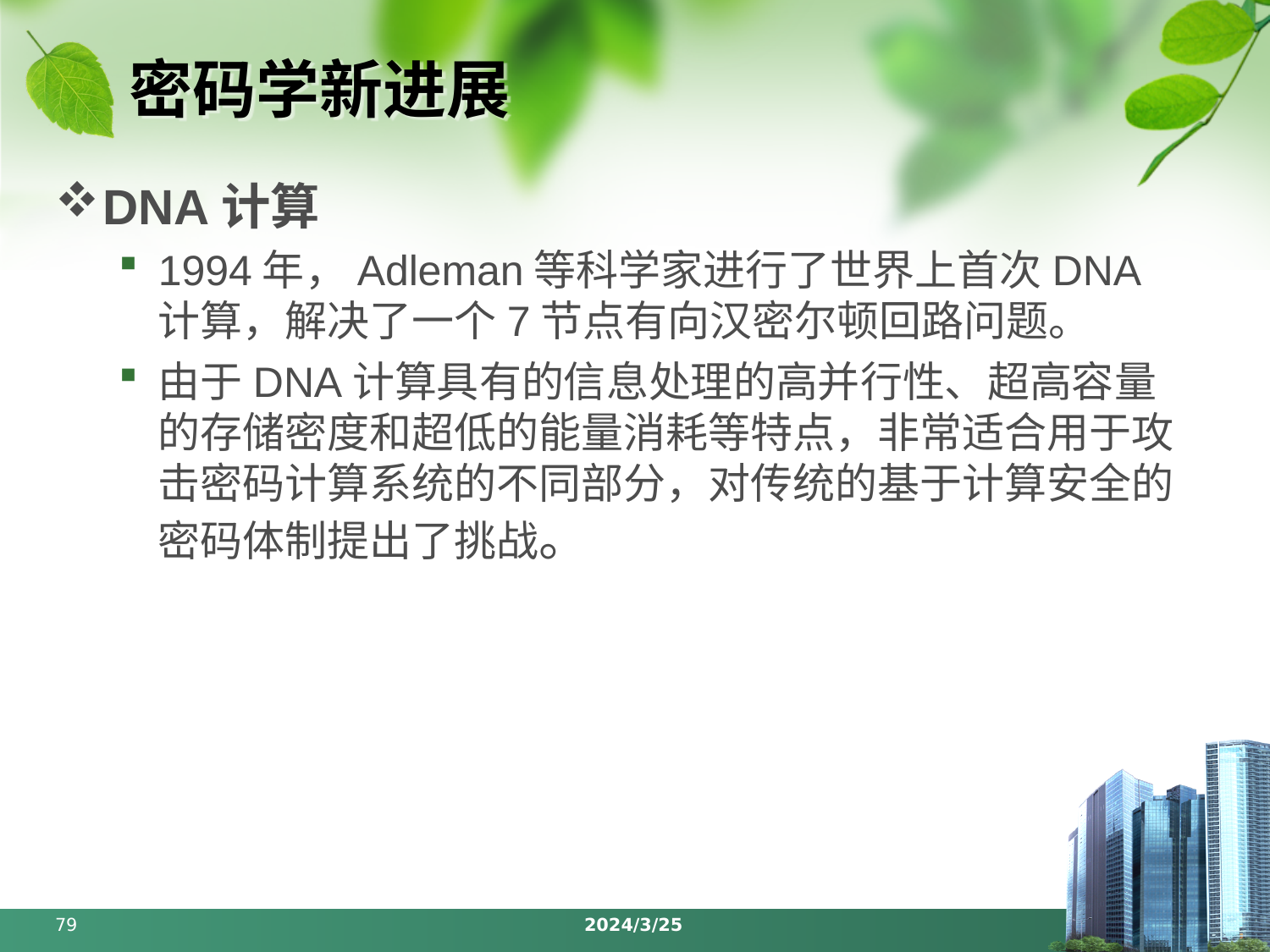

# 密码学新进展
DNA计算
1994年，Adleman等科学家进行了世界上首次DNA计算，解决了一个7节点有向汉密尔顿回路问题。
由于DNA计算具有的信息处理的高并行性、超高容量的存储密度和超低的能量消耗等特点，非常适合用于攻击密码计算系统的不同部分，对传统的基于计算安全的密码体制提出了挑战。

79
2024/3/25